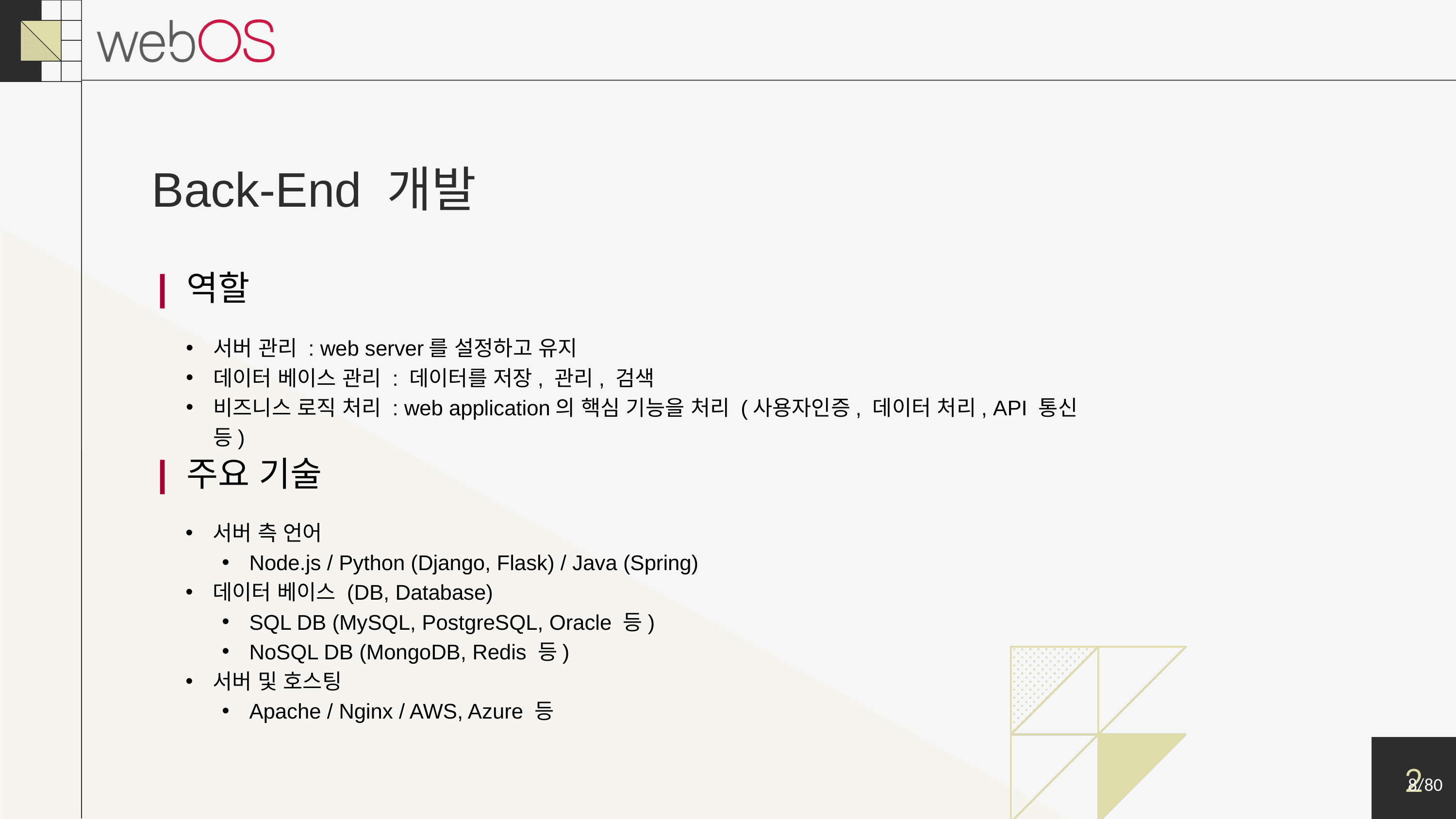

Back-End 개발
| 역할
서버 관리 : web server를 설정하고 유지
데이터 베이스 관리 : 데이터를 저장, 관리, 검색
비즈니스 로직 처리 : web application의 핵심 기능을 처리 (사용자인증, 데이터 처리, API 통신 등)
| 주요 기술

서버 측 언어
Node.js / Python (Django, Flask) / Java (Spring)
데이터 베이스 (DB, Database)
SQL DB (MySQL, PostgreSQL, Oracle 등)
NoSQL DB (MongoDB, Redis 등)
서버 및 호스팅
Apache / Nginx / AWS, Azure 등

2
8/80